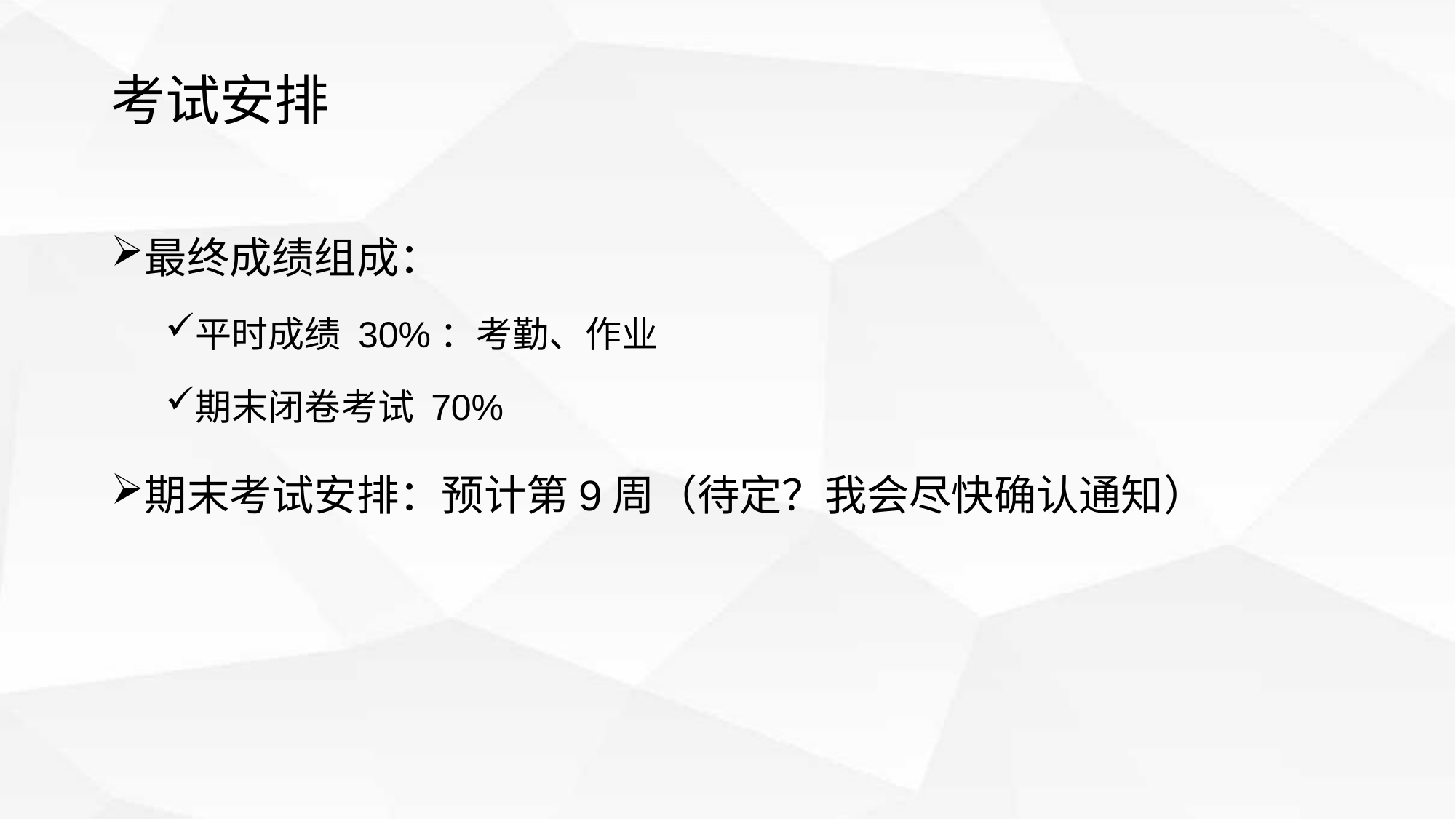

# 考试安排
最终成绩组成：
平时成绩 30%：考勤、作业
期末闭卷考试 70%
期末考试安排：预计第9周（待定？我会尽快确认通知）